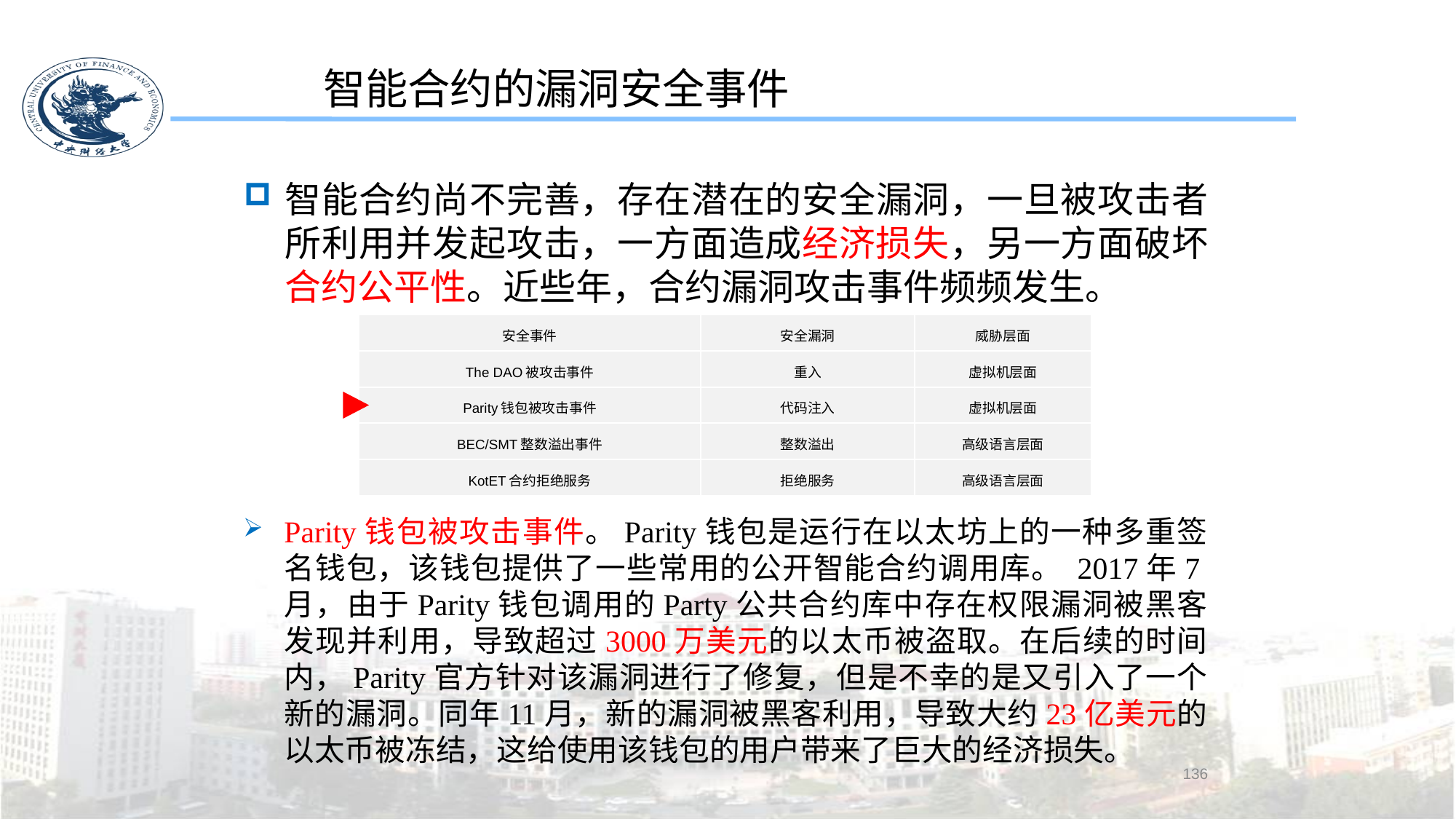

智能合约的漏洞安全事件
智能合约尚不完善，存在潜在的安全漏洞，一旦被攻击者所利用并发起攻击，一方面造成经济损失，另一方面破坏合约公平性。近些年，合约漏洞攻击事件频频发生。
| 安全事件 | 安全漏洞 | 威胁层面 |
| --- | --- | --- |
| The DAO被攻击事件 | 重入 | 虚拟机层面 |
| Parity钱包被攻击事件 | 代码注入 | 虚拟机层面 |
| BEC/SMT整数溢出事件 | 整数溢出 | 高级语言层面 |
| KotET合约拒绝服务 | 拒绝服务 | 高级语言层面 |

Parity钱包被攻击事件。Parity钱包是运行在以太坊上的一种多重签名钱包，该钱包提供了一些常用的公开智能合约调用库。 2017年7月，由于Parity钱包调用的Party公共合约库中存在权限漏洞被黑客发现并利用，导致超过3000万美元的以太币被盗取。在后续的时间内，Parity官方针对该漏洞进行了修复，但是不幸的是又引入了一个新的漏洞。同年11月，新的漏洞被黑客利用，导致大约23亿美元的以太币被冻结，这给使用该钱包的用户带来了巨大的经济损失。
136